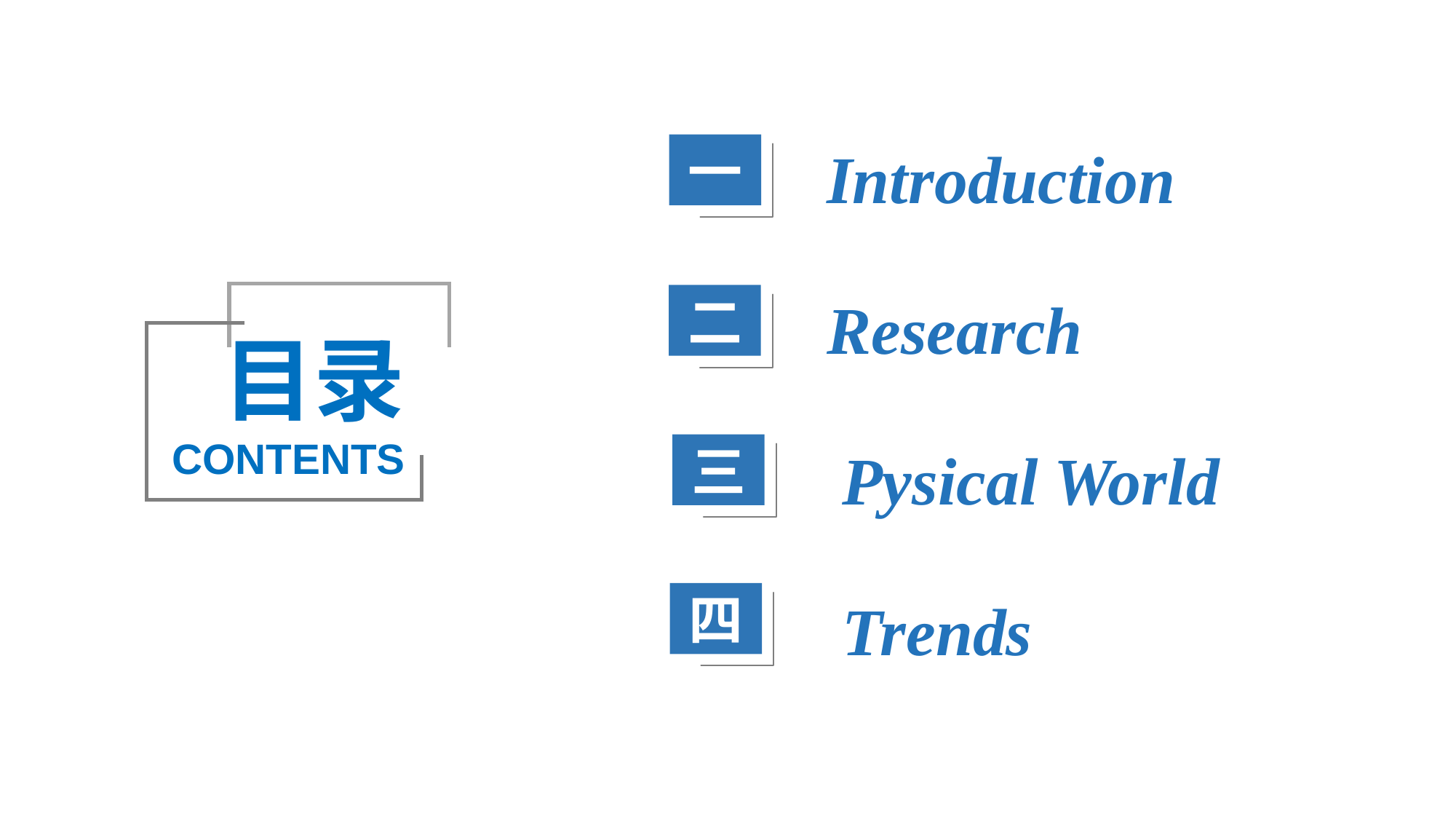

一
Introduction

Research
二

目录
CONTENTS

三
Pysical World

四

Trends